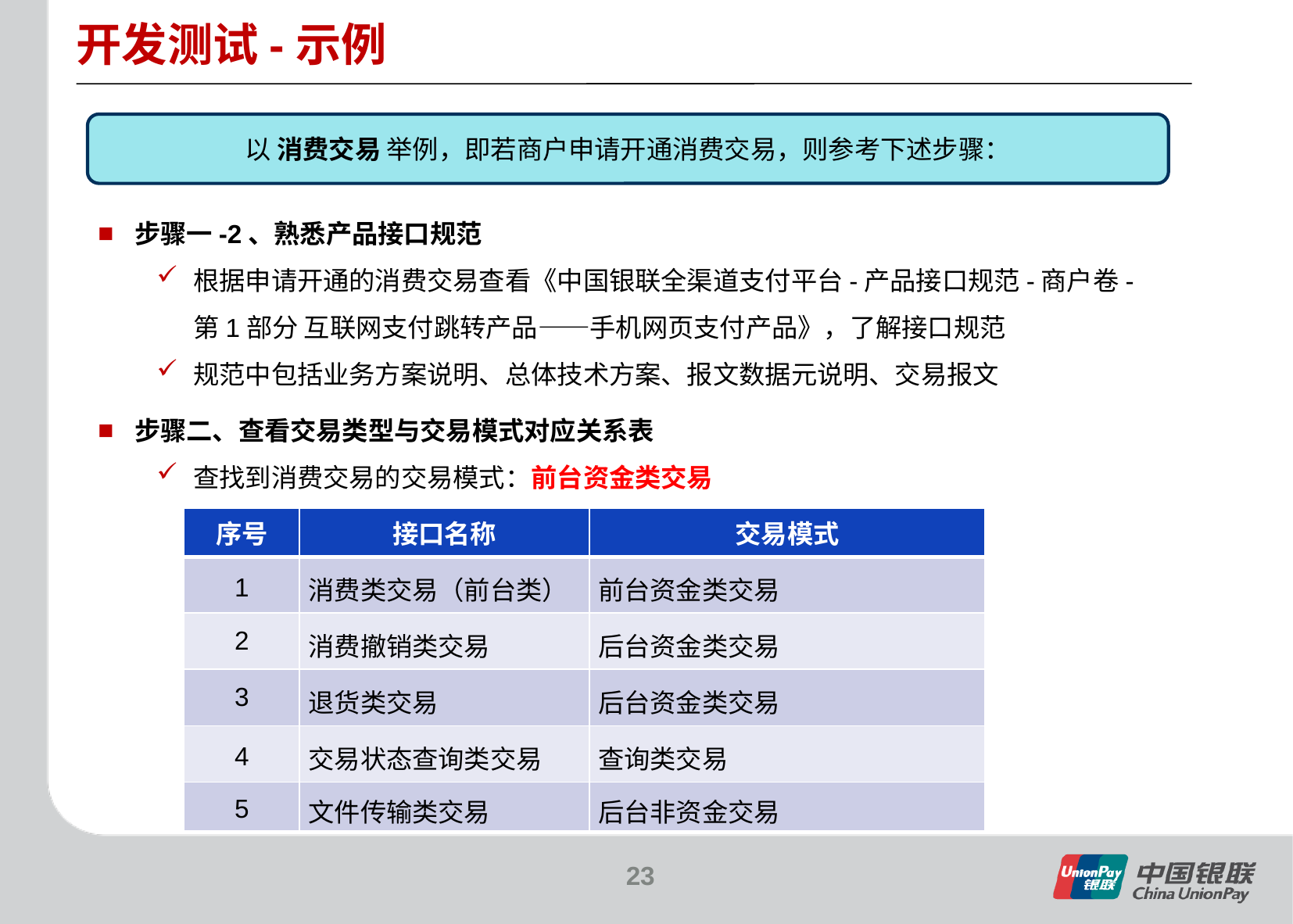

开发测试-示例

以 消费交易 举例，即若商户申请开通消费交易，则参考下述步骤：
步骤一-2、熟悉产品接口规范
根据申请开通的消费交易查看《中国银联全渠道支付平台-产品接口规范-商户卷-第1部分 互联网支付跳转产品——手机网页支付产品》，了解接口规范
规范中包括业务方案说明、总体技术方案、报文数据元说明、交易报文
步骤二、查看交易类型与交易模式对应关系表
查找到消费交易的交易模式：前台资金类交易
| 序号 | 接口名称 | 交易模式 |
| --- | --- | --- |
| 1 | 消费类交易（前台类） | 前台资金类交易 |
| 2 | 消费撤销类交易 | 后台资金类交易 |
| 3 | 退货类交易 | 后台资金类交易 |
| 4 | 交易状态查询类交易 | 查询类交易 |
| 5 | 文件传输类交易 | 后台非资金交易 |